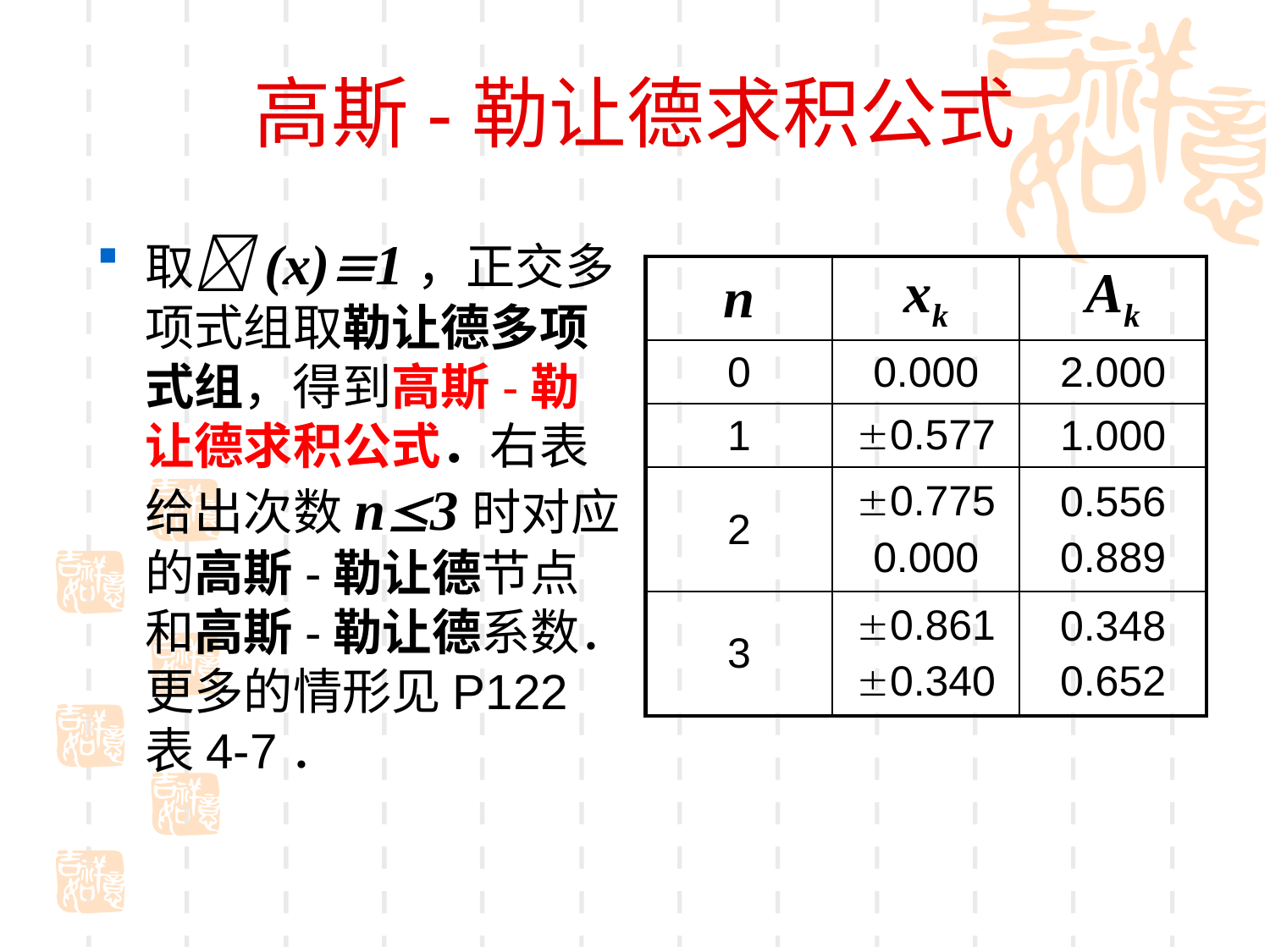

# 高斯-勒让德求积公式
取ρ(x)≡1，正交多项式组取勒让德多项式组，得到高斯-勒让德求积公式．右表给出次数n≤3时对应的高斯-勒让德节点和高斯-勒让德系数．更多的情形见P122表4-7．
| n | xk | Ak |
| --- | --- | --- |
| 0 | 0.000 | 2.000 |
| 1 | ±0.577 | 1.000 |
| 2 | ±0.775 0.000 | 0.556 0.889 |
| 3 | ±0.861 ±0.340 | 0.348 0.652 |
60